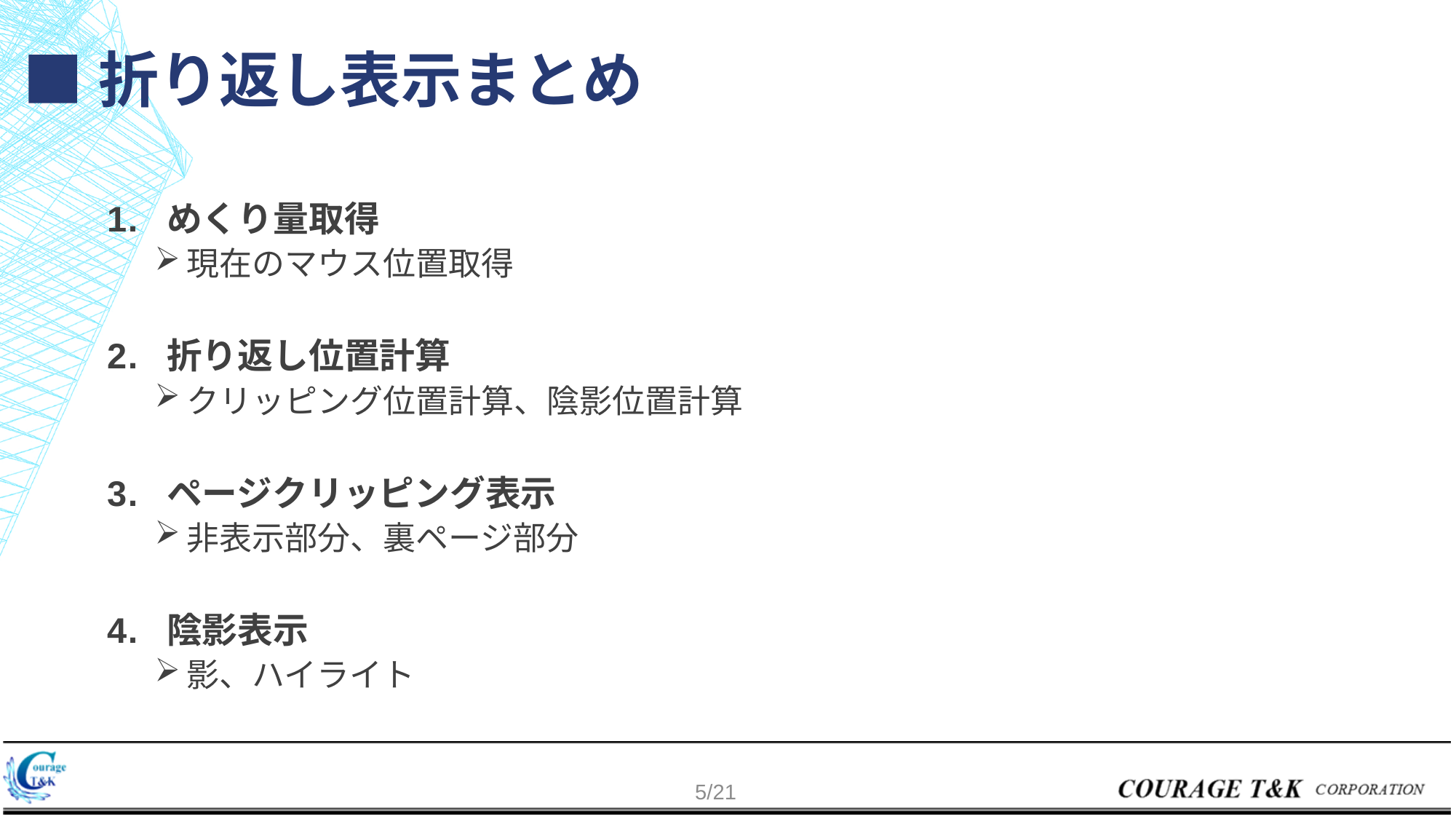

# ■折り返し表示まとめ

めくり量取得
現在のマウス位置取得

折り返し位置計算
クリッピング位置計算、陰影位置計算

ページクリッピング表示
非表示部分、裏ページ部分

陰影表示
影、ハイライト
5/21